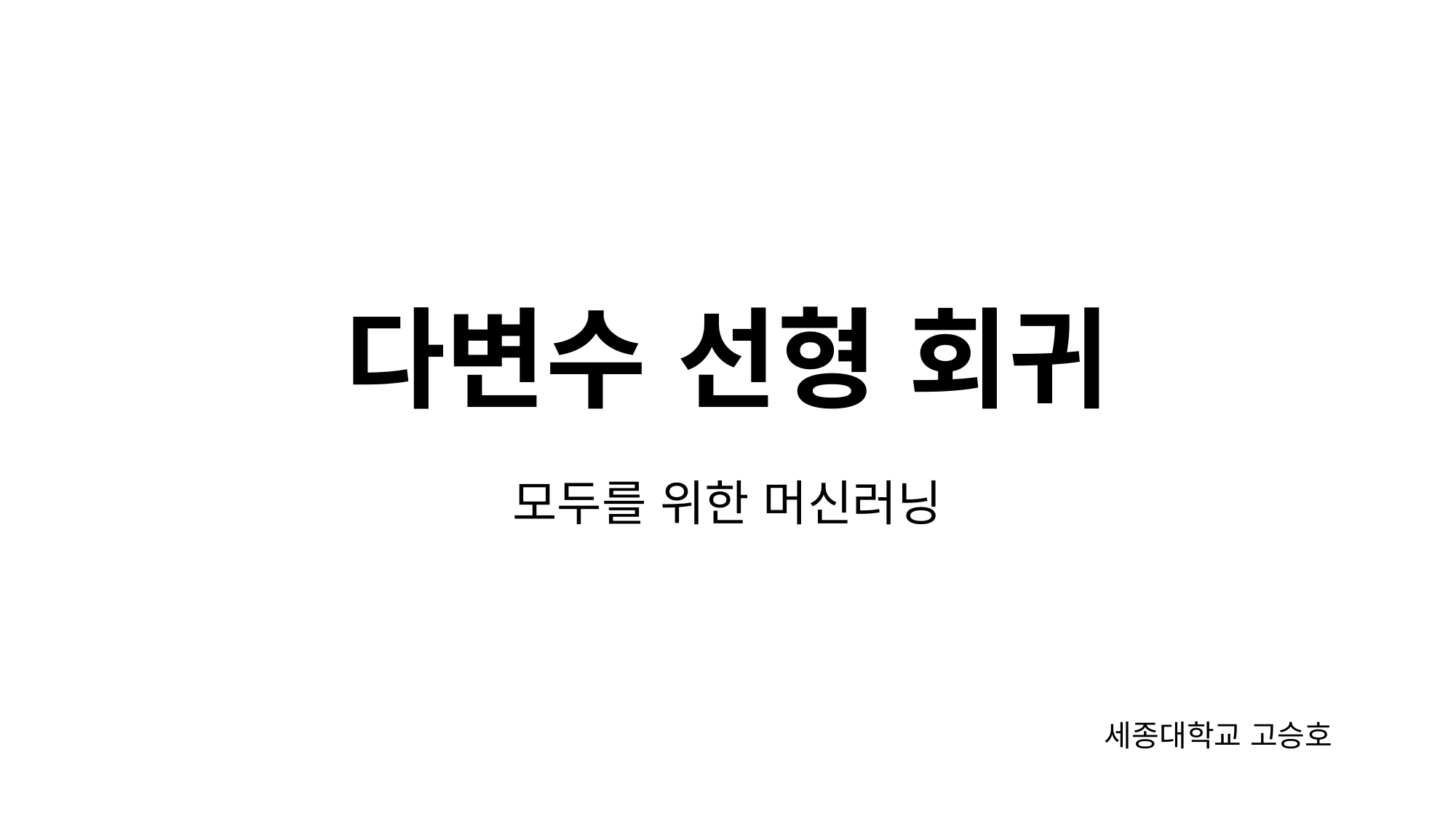

# 다변수 선형 회귀
모두를 위한 머신러닝
세종대학교 고승호